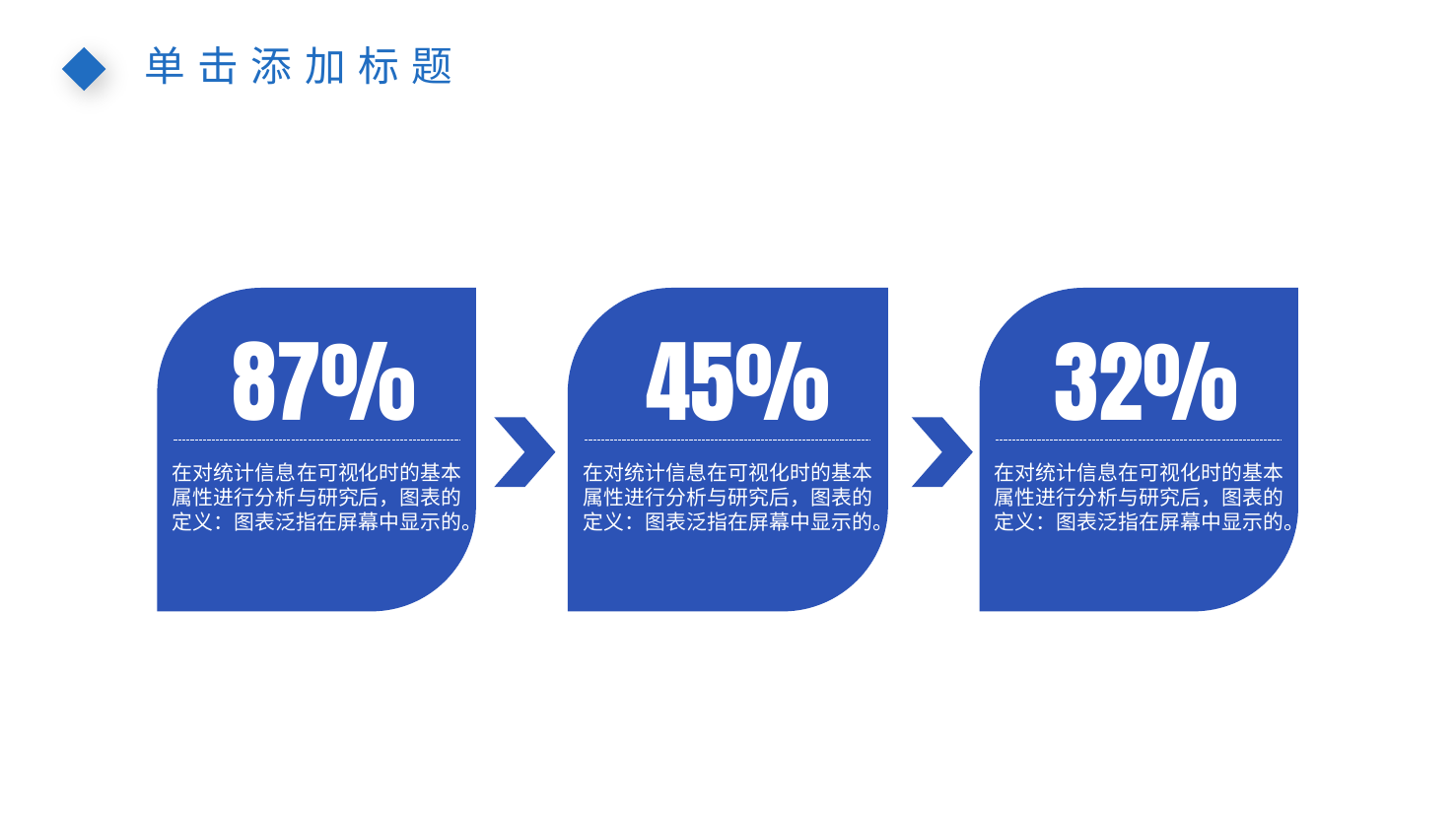

单击添加标题

87%
45%
32%

在对统计信息在可视化时的基本属性进行分析与研究后，图表的定义：图表泛指在屏幕中显示的。
在对统计信息在可视化时的基本属性进行分析与研究后，图表的定义：图表泛指在屏幕中显示的。
在对统计信息在可视化时的基本属性进行分析与研究后，图表的定义：图表泛指在屏幕中显示的。